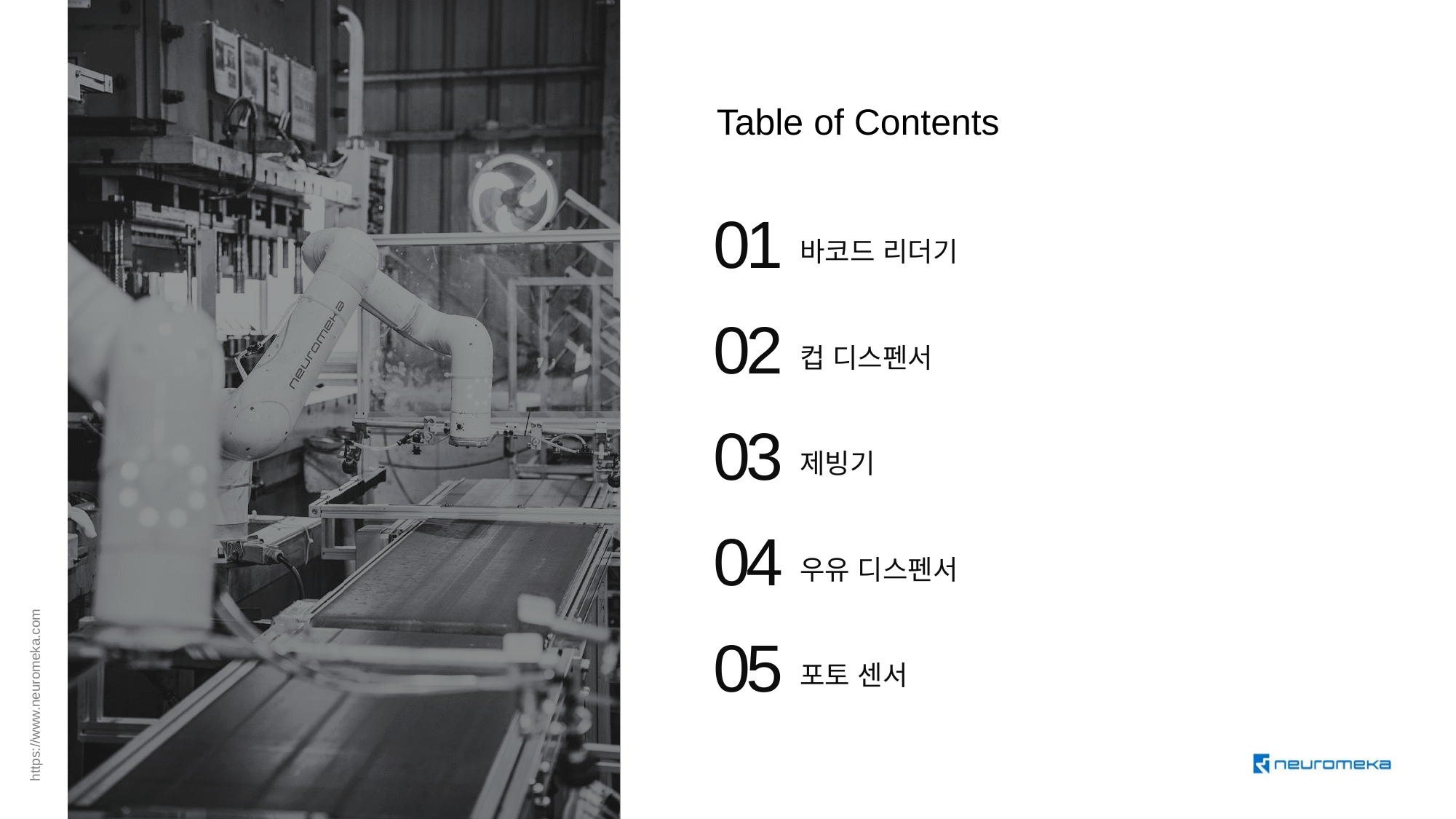

Table of Contents
01
바코드 리더기
02
컵 디스펜서
03
제빙기
04
우유 디스펜서
05
포토 센서